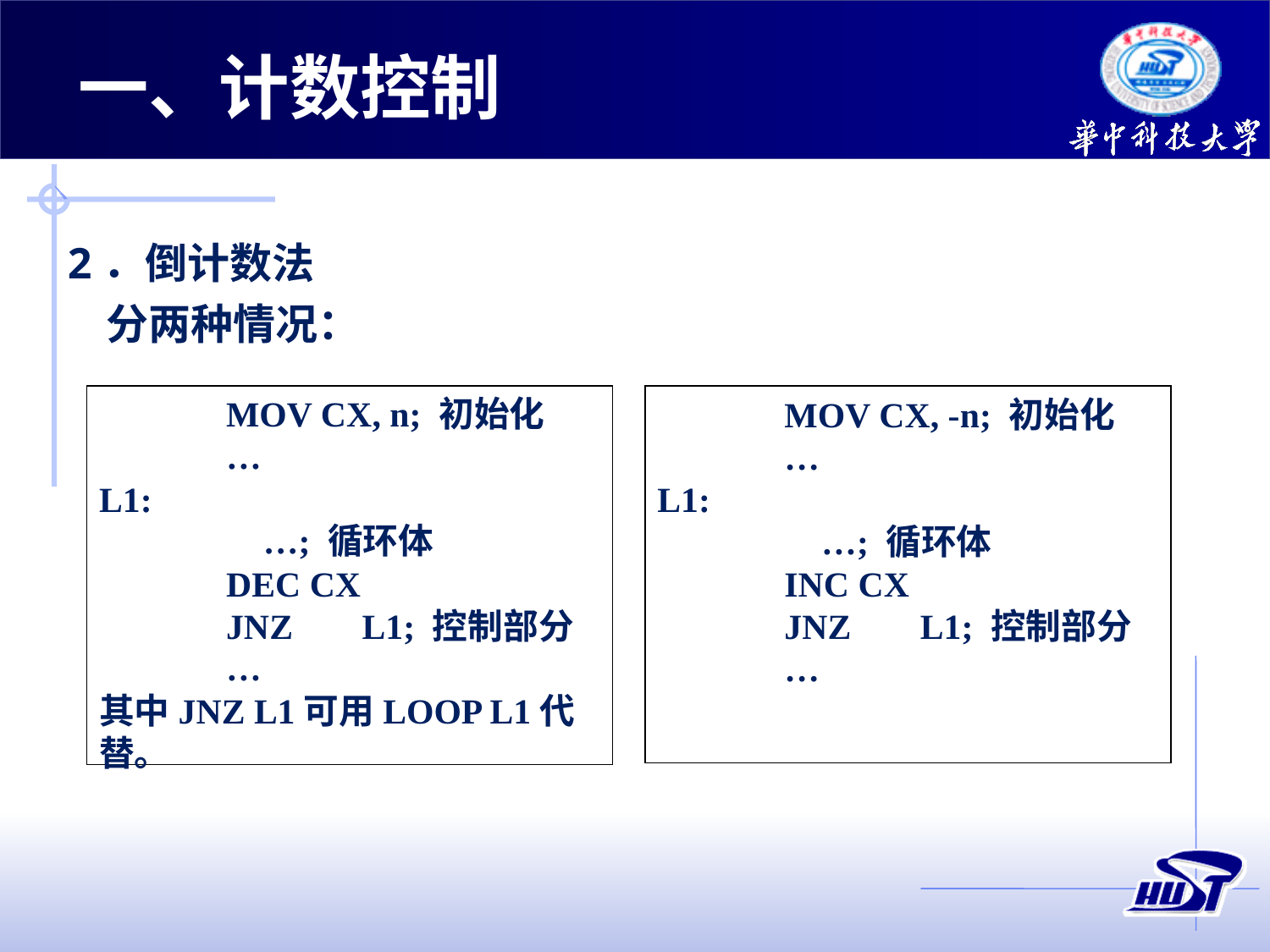

一、计数控制
2．倒计数法
   分两种情况：
	MOV CX, n; 初始化
	…
L1:
	…; 循环体
	DEC CX
	JNZ	 L1; 控制部分
	…
其中JNZ L1可用LOOP L1代替。

	MOV CX, -n; 初始化
	…
L1:
	…; 循环体
	INC CX
	JNZ	 L1; 控制部分
	…